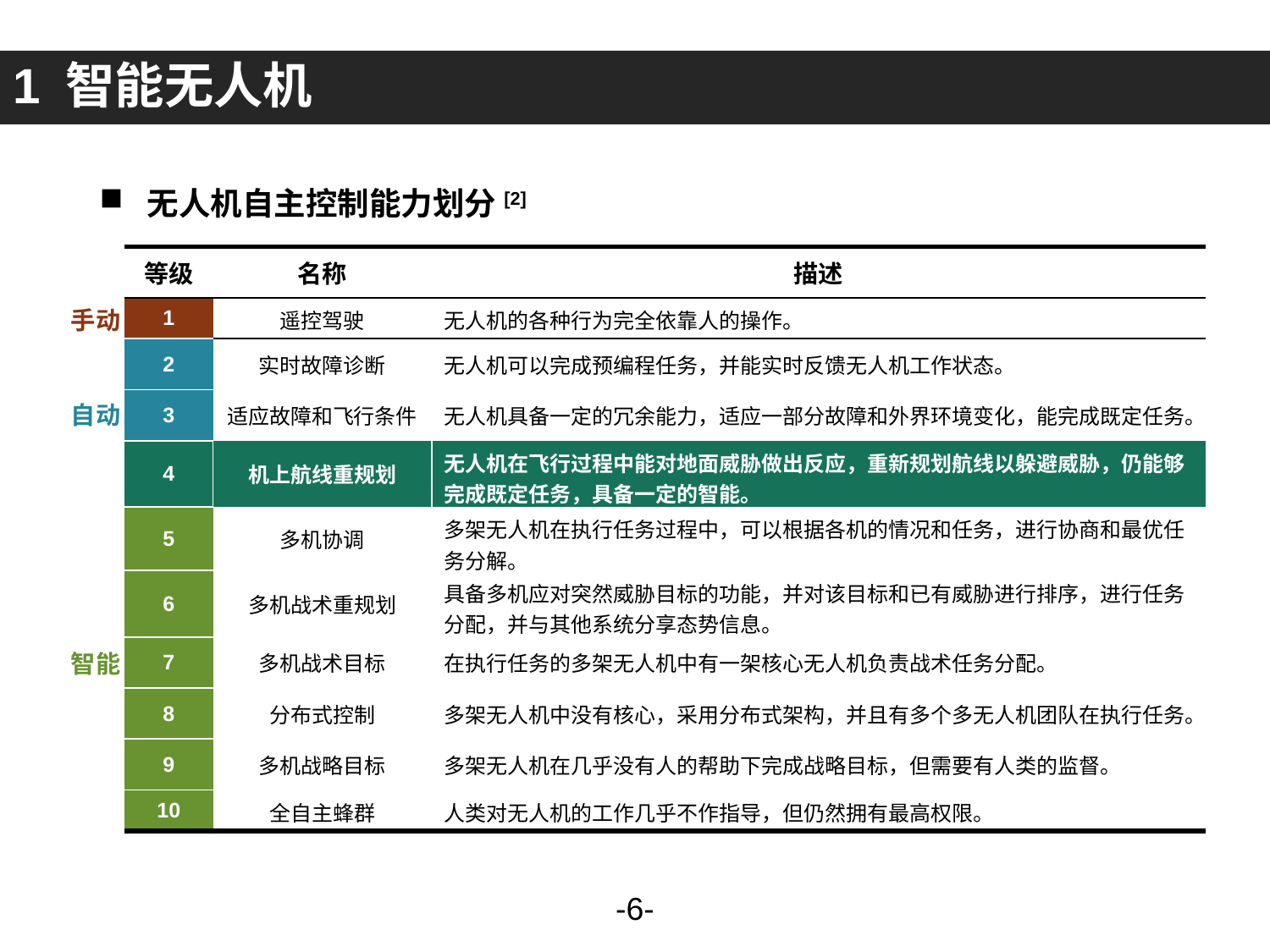

1 智能无人机

无人机自主控制能力划分[2]
| 等级 | 名称 | 描述 |
| --- | --- | --- |
| 1 | 遥控驾驶 | 无人机的各种行为完全依靠人的操作。 |
| 2 | 实时故障诊断 | 无人机可以完成预编程任务，并能实时反馈无人机工作状态。 |
| 3 | 适应故障和飞行条件 | 无人机具备一定的冗余能力，适应一部分故障和外界环境变化，能完成既定任务。 |
| 4 | 机上航线重规划 | 无人机在飞行过程中能对地面威胁做出反应，重新规划航线以躲避威胁，仍能够完成既定任务，具备一定的智能。 |
| 5 | 多机协调 | 多架无人机在执行任务过程中，可以根据各机的情况和任务，进行协商和最优任务分解。 |
| 6 | 多机战术重规划 | 具备多机应对突然威胁目标的功能，并对该目标和已有威胁进行排序，进行任务分配，并与其他系统分享态势信息。 |
| 7 | 多机战术目标 | 在执行任务的多架无人机中有一架核心无人机负责战术任务分配。 |
| 8 | 分布式控制 | 多架无人机中没有核心，采用分布式架构，并且有多个多无人机团队在执行任务。 |
| 9 | 多机战略目标 | 多架无人机在几乎没有人的帮助下完成战略目标，但需要有人类的监督。 |
| 10 | 全自主蜂群 | 人类对无人机的工作几乎不作指导，但仍然拥有最高权限。 |
手动
自动
智能
-6-